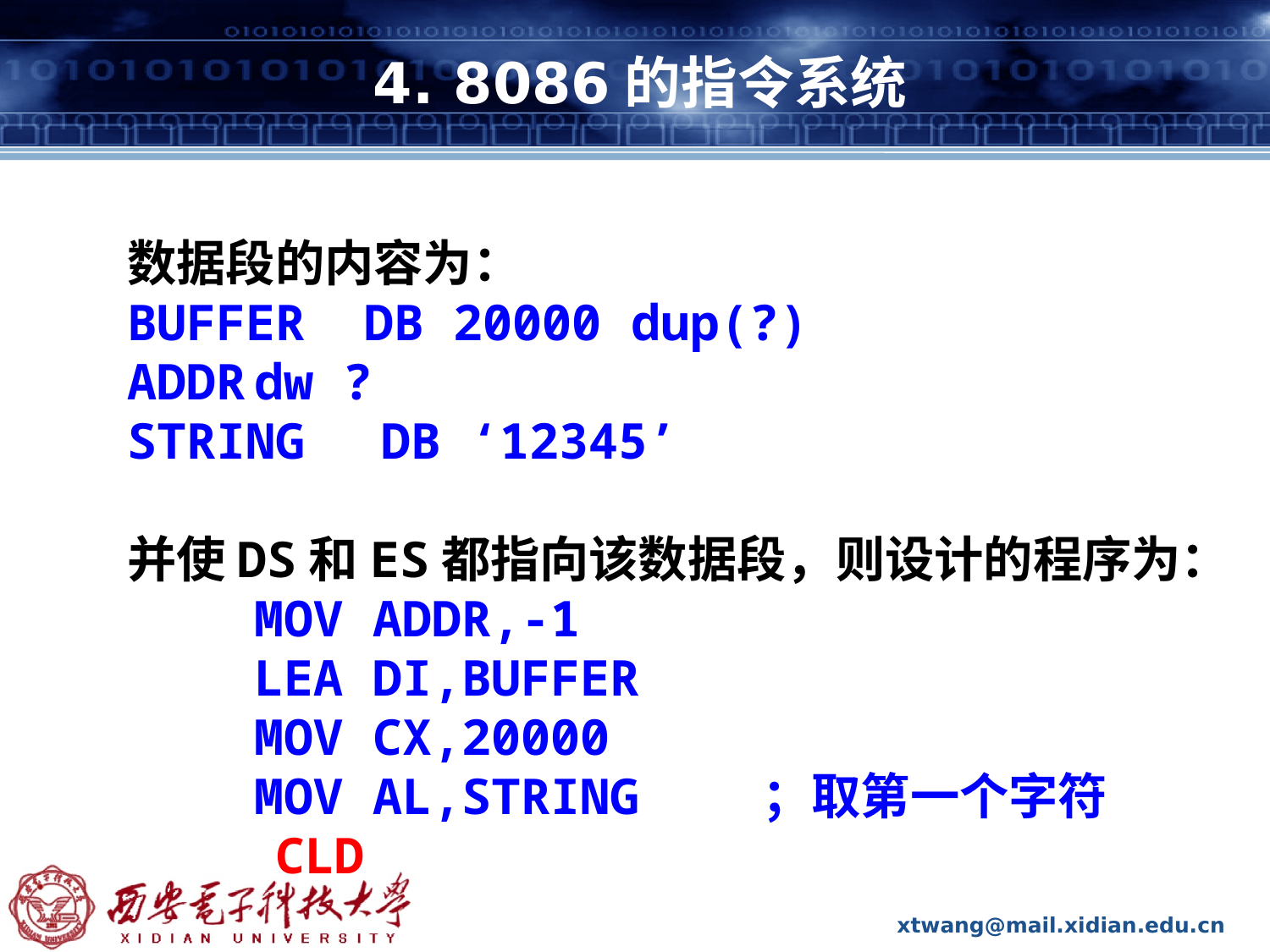

# 4. 8086的指令系统
数据段的内容为：
BUFFER  DB 20000 dup(?)
ADDR	dw ?
STRING	DB ‘12345’

并使DS和ES都指向该数据段，则设计的程序为：
	MOV ADDR,-1
	LEA DI,BUFFER
	MOV CX,20000
	MOV AL,STRING	；取第一个字符
     CLD